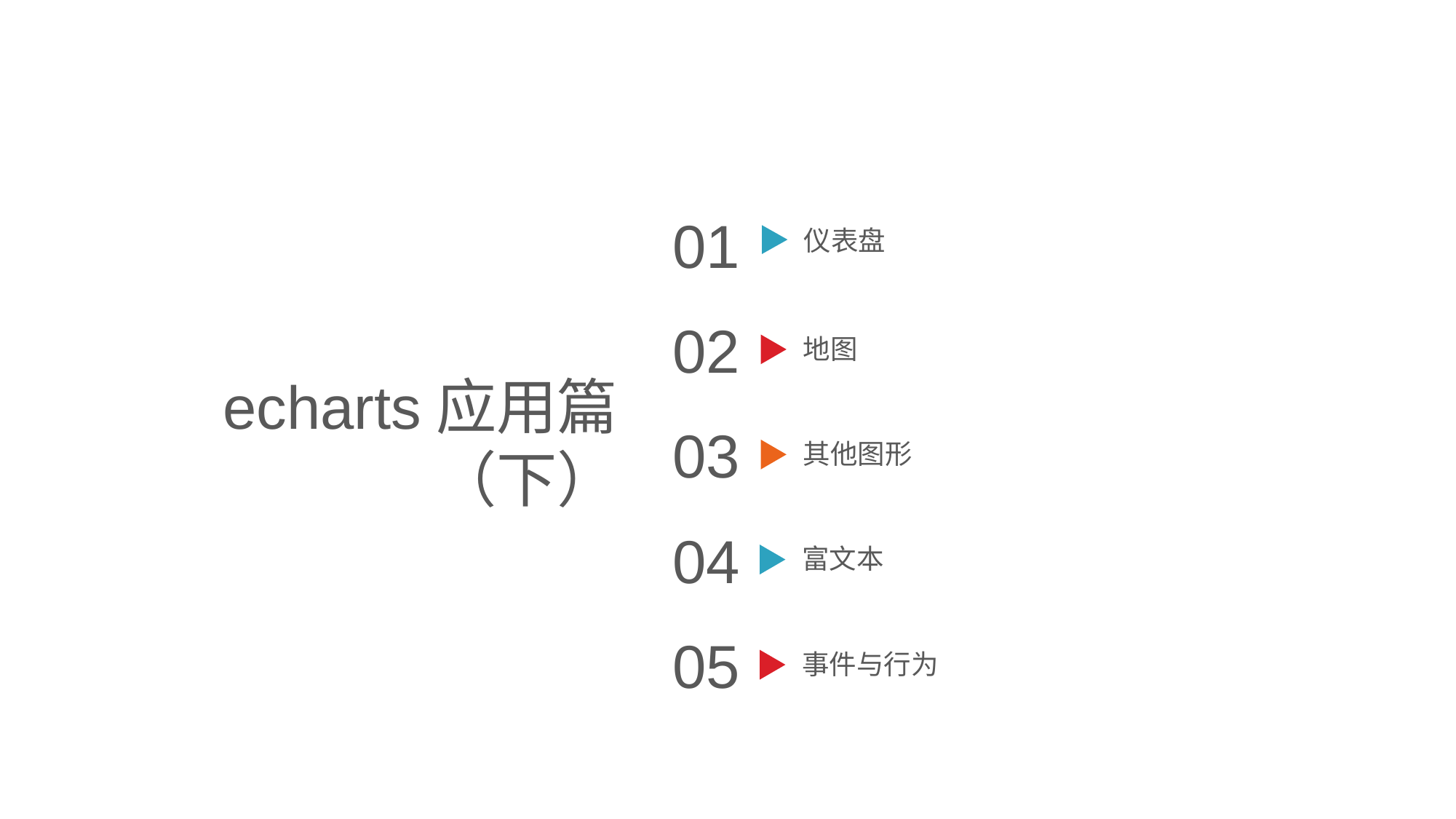

01
仪表盘

02
地图

echarts应用篇（下）
03
其他图形

04
富文本

05
事件与行为